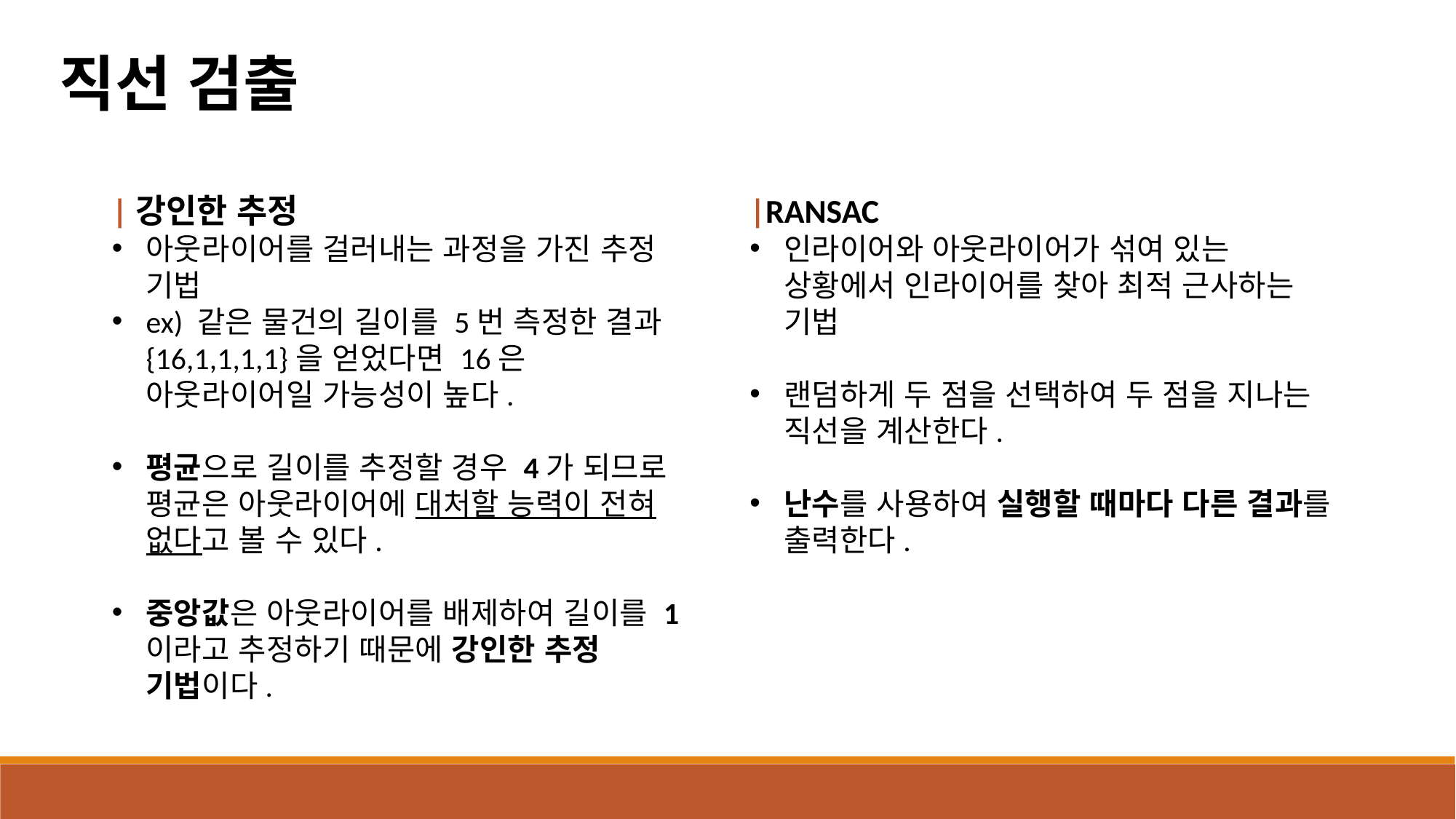

직선 검출
|강인한 추정
아웃라이어를 걸러내는 과정을 가진 추정 기법
ex) 같은 물건의 길이를 5번 측정한 결과 {16,1,1,1,1}을 얻었다면 16은 아웃라이어일 가능성이 높다.

평균으로 길이를 추정할 경우 4가 되므로 평균은 아웃라이어에 대처할 능력이 전혀 없다고 볼 수 있다.

중앙값은 아웃라이어를 배제하여 길이를 1이라고 추정하기 때문에 강인한 추정 기법이다.
|RANSAC
인라이어와 아웃라이어가 섞여 있는 상황에서 인라이어를 찾아 최적 근사하는 기법

랜덤하게 두 점을 선택하여 두 점을 지나는 직선을 계산한다.

난수를 사용하여 실행할 때마다 다른 결과를 출력한다.